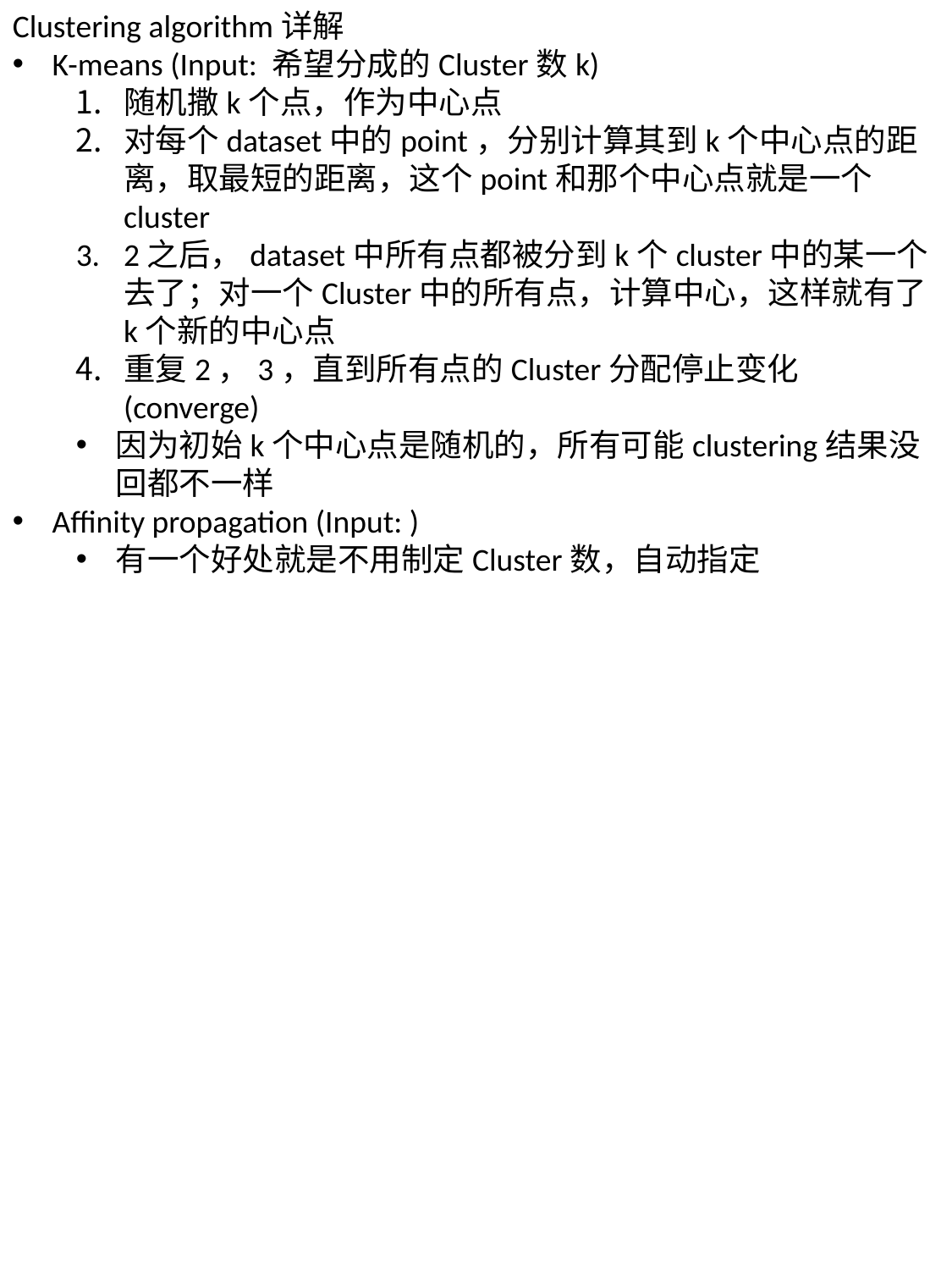

Clustering algorithm详解
K-means (Input: 希望分成的Cluster数k)
随机撒k个点，作为中心点
对每个dataset中的point，分别计算其到k个中心点的距离，取最短的距离，这个point和那个中心点就是一个cluster
2之后，dataset中所有点都被分到k个cluster中的某一个去了；对一个Cluster中的所有点，计算中心，这样就有了k个新的中心点
重复2，3，直到所有点的Cluster分配停止变化(converge)
因为初始k个中心点是随机的，所有可能clustering结果没回都不一样
Affinity propagation (Input: )
有一个好处就是不用制定Cluster数，自动指定